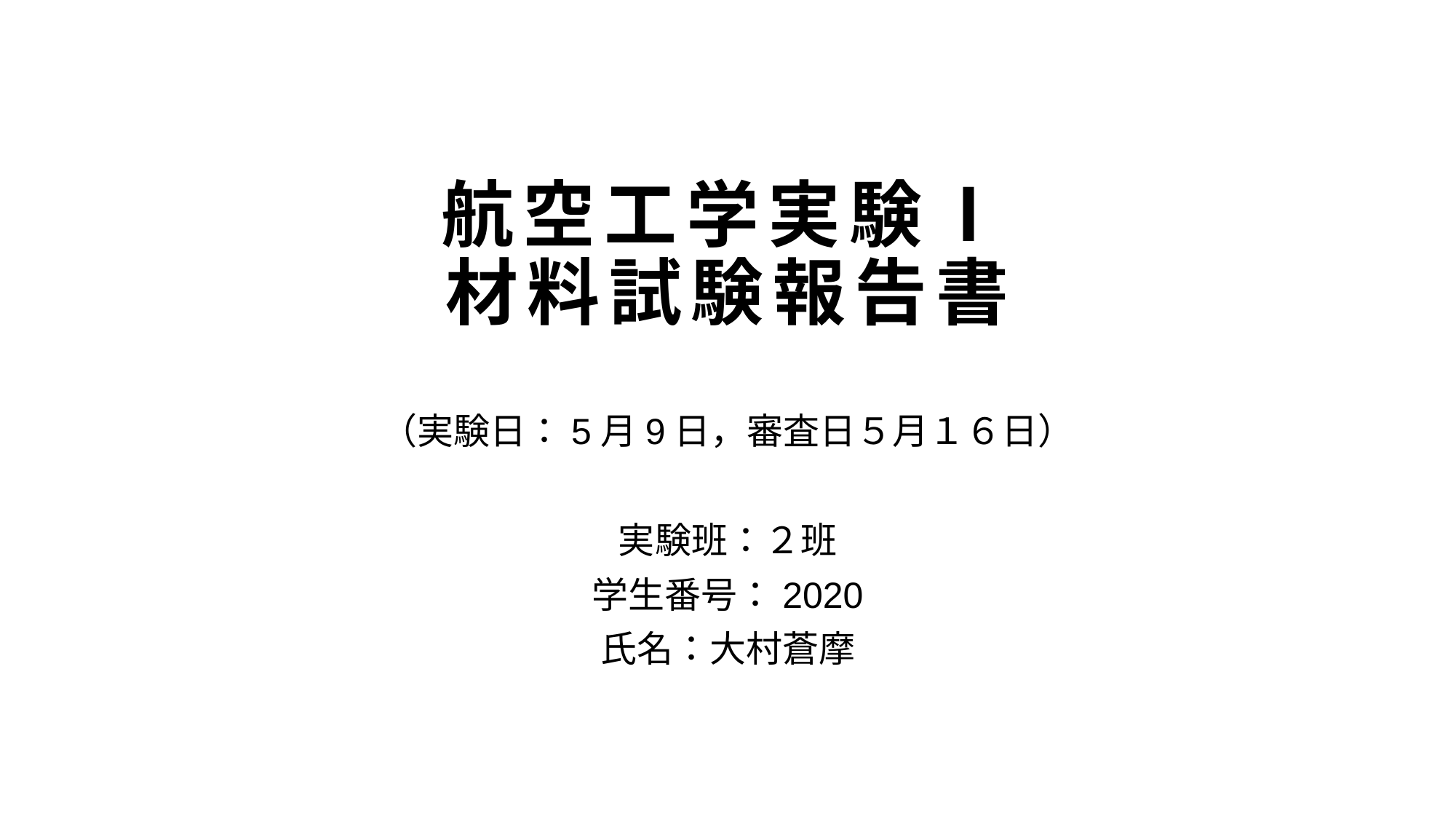

# 航空工学実験Ⅰ 材料試験報告書

（実験日：5月9日，審査日５月１６日）

実験班：２班
学生番号：2020
氏名：大村蒼摩